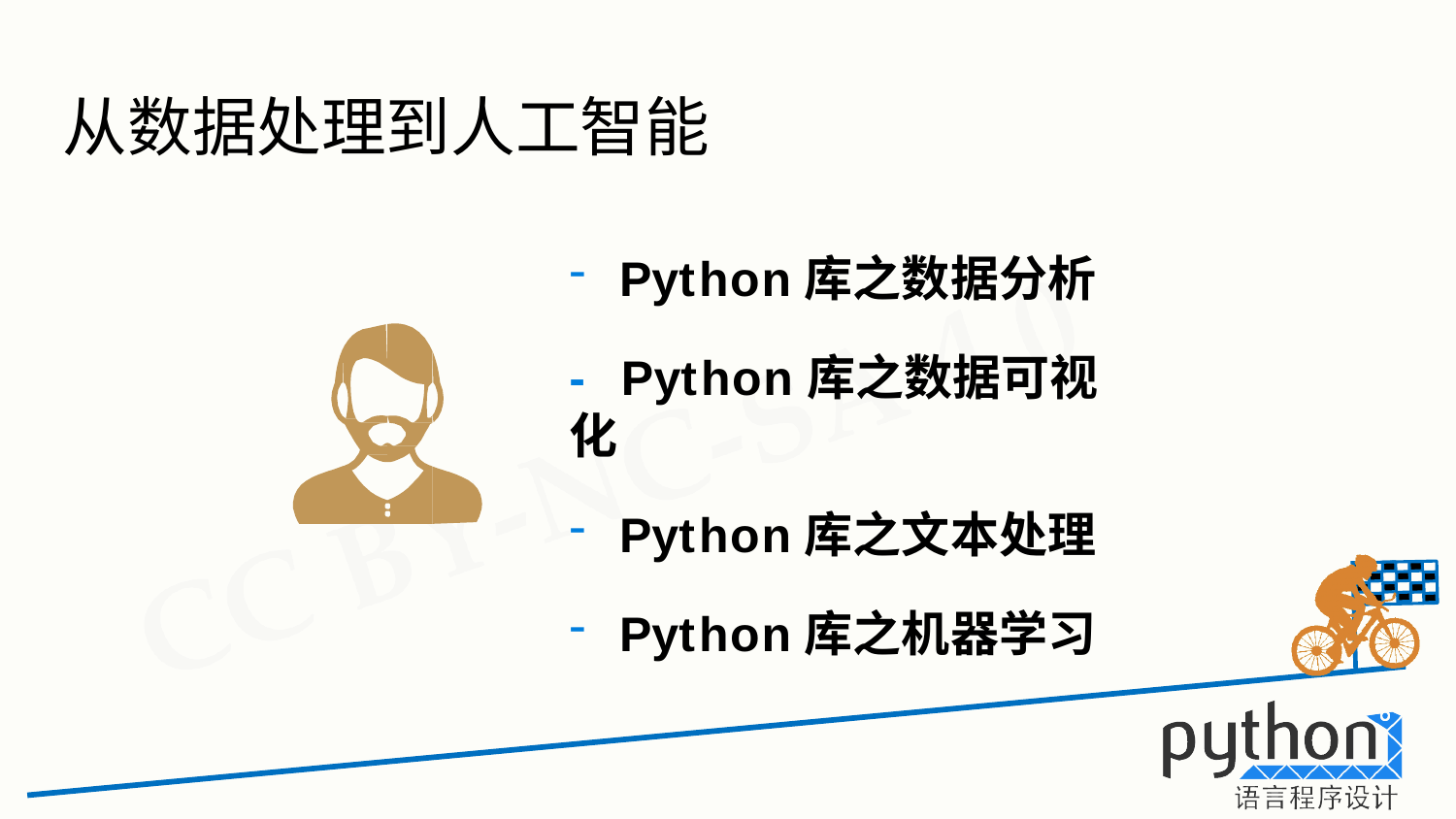

# 从数据处理到人工智能
Python库之数据分析
-	Python库之数据可视化
Python库之文本处理
Python库之机器学习